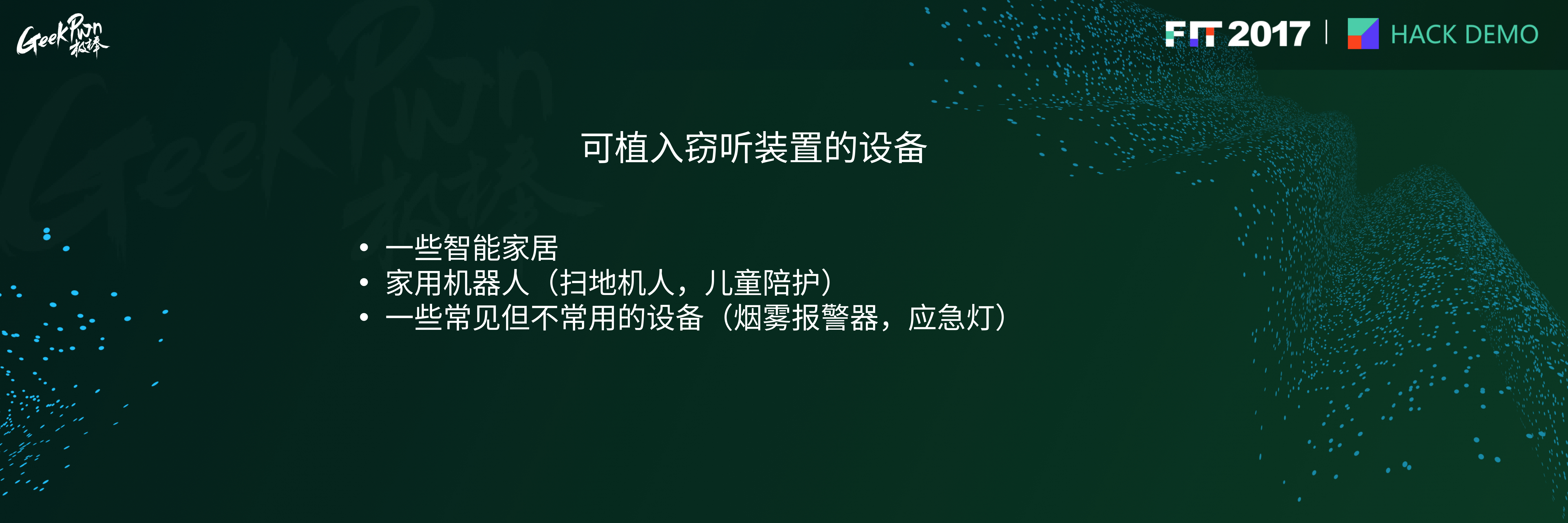

可植入窃听装置的设备
一些智能家居
家用机器人（扫地机人，儿童陪护）
一些常见但不常用的设备（烟雾报警器，应急灯）